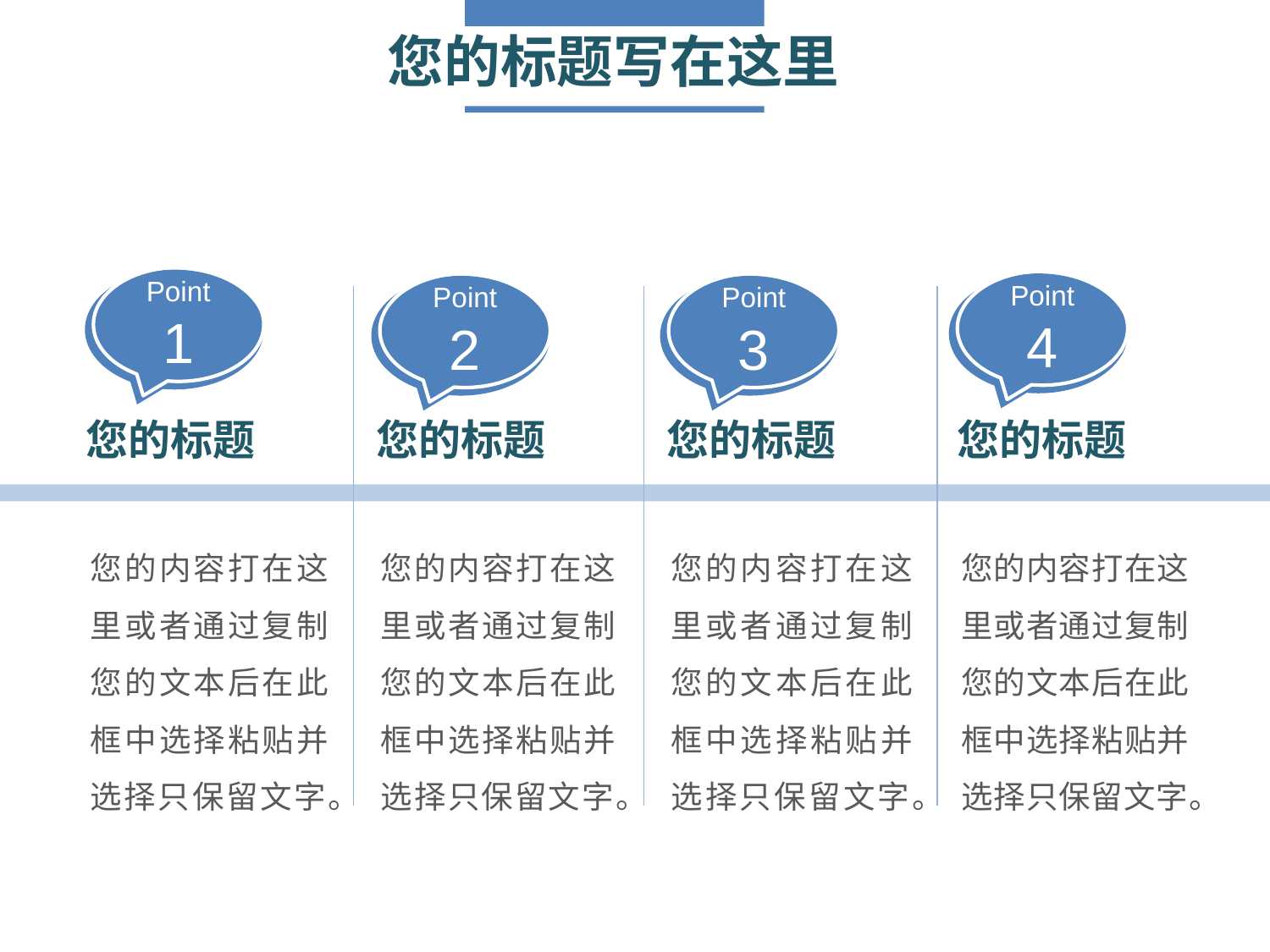

您的标题写在这里

Point1

Point4
Point2
Point3

您的标题
您的标题
您的标题
您的标题

您的内容打在这里或者通过复制您的文本后在此框中选择粘贴并选择只保留文字。
您的内容打在这里或者通过复制您的文本后在此框中选择粘贴并选择只保留文字。
您的内容打在这里或者通过复制您的文本后在此框中选择粘贴并选择只保留文字。
您的内容打在这里或者通过复制您的文本后在此框中选择粘贴并选择只保留文字。